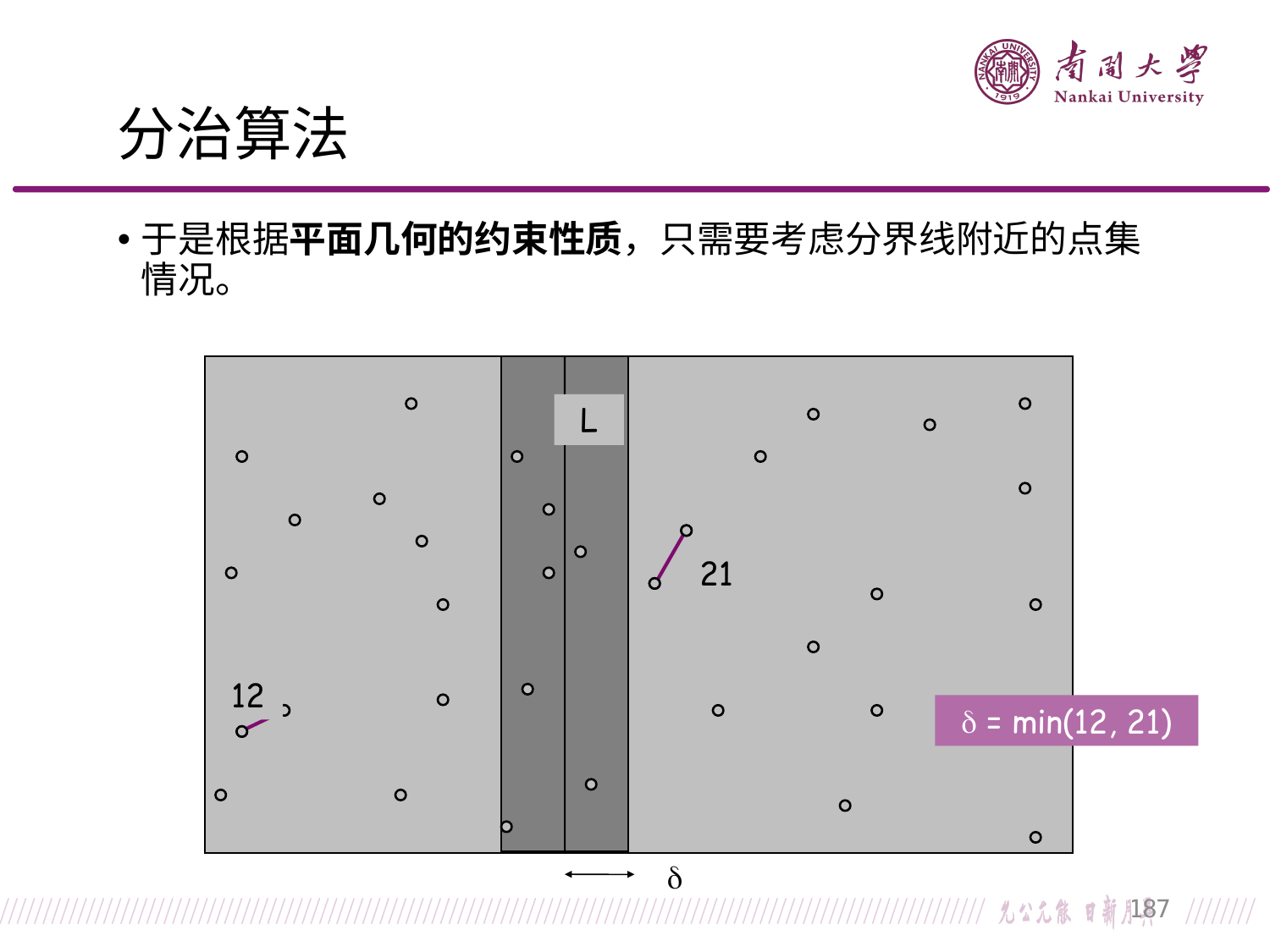

# 分治算法
于是根据平面几何的约束性质，只需要考虑分界线附近的点集情况。

L

21

12

δ = min(12, 21)

δ

187